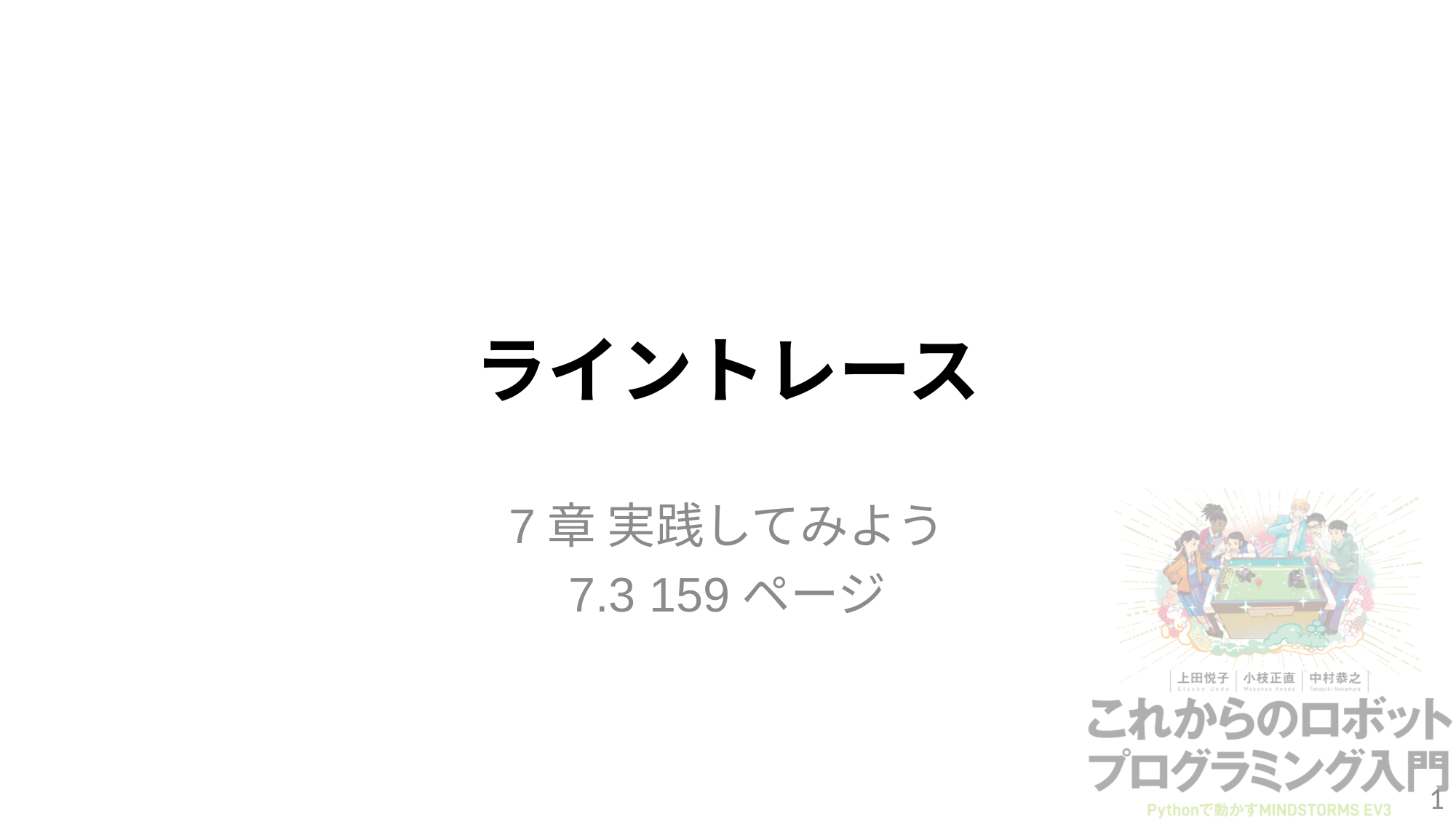

# ライントレース
7章 実践してみよう
7.3 159ページ
1